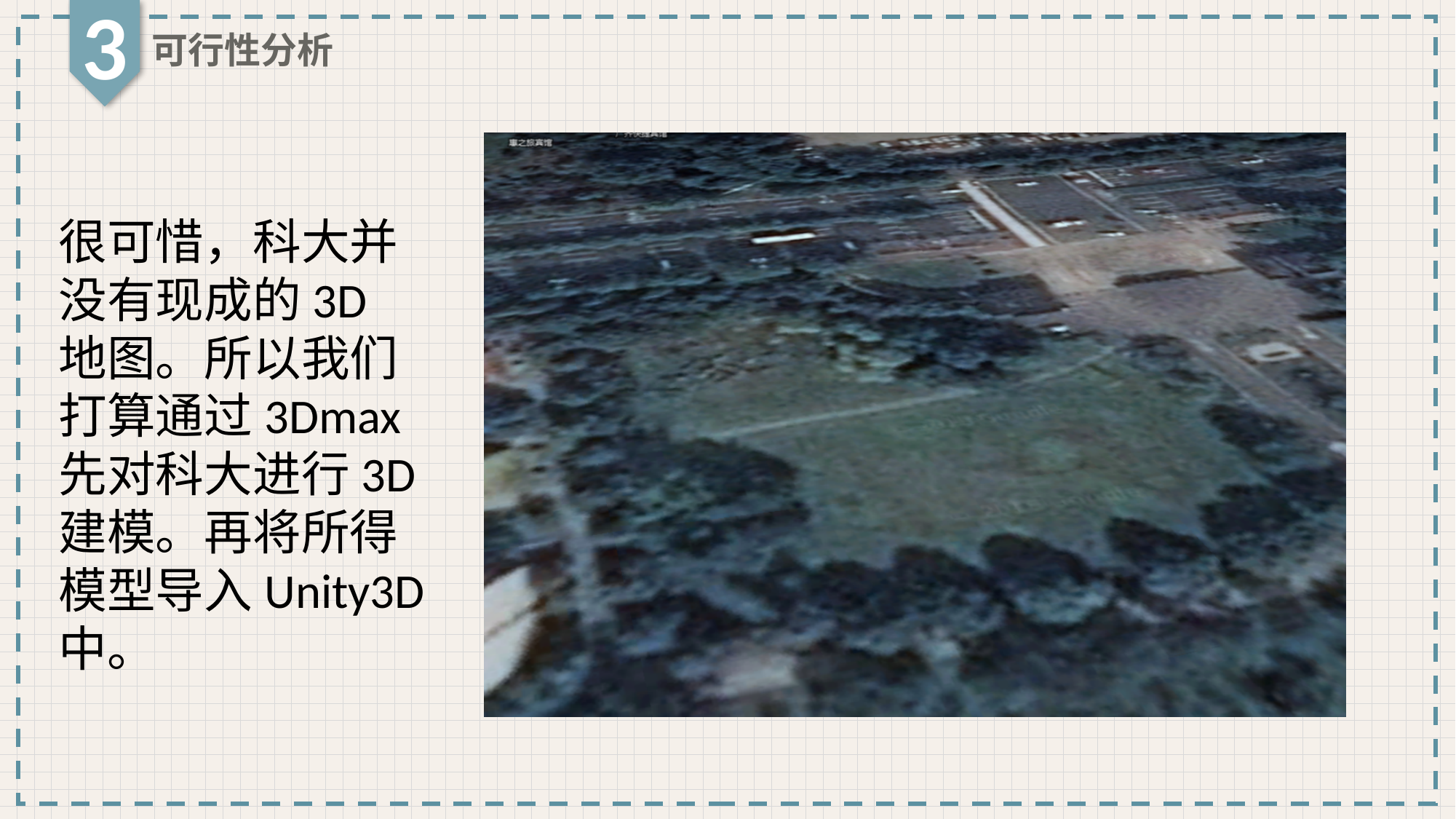

3

可行性分析

很可惜，科大并没有现成的3D地图。所以我们打算通过3Dmax先对科大进行3D建模。再将所得模型导入Unity3D中。